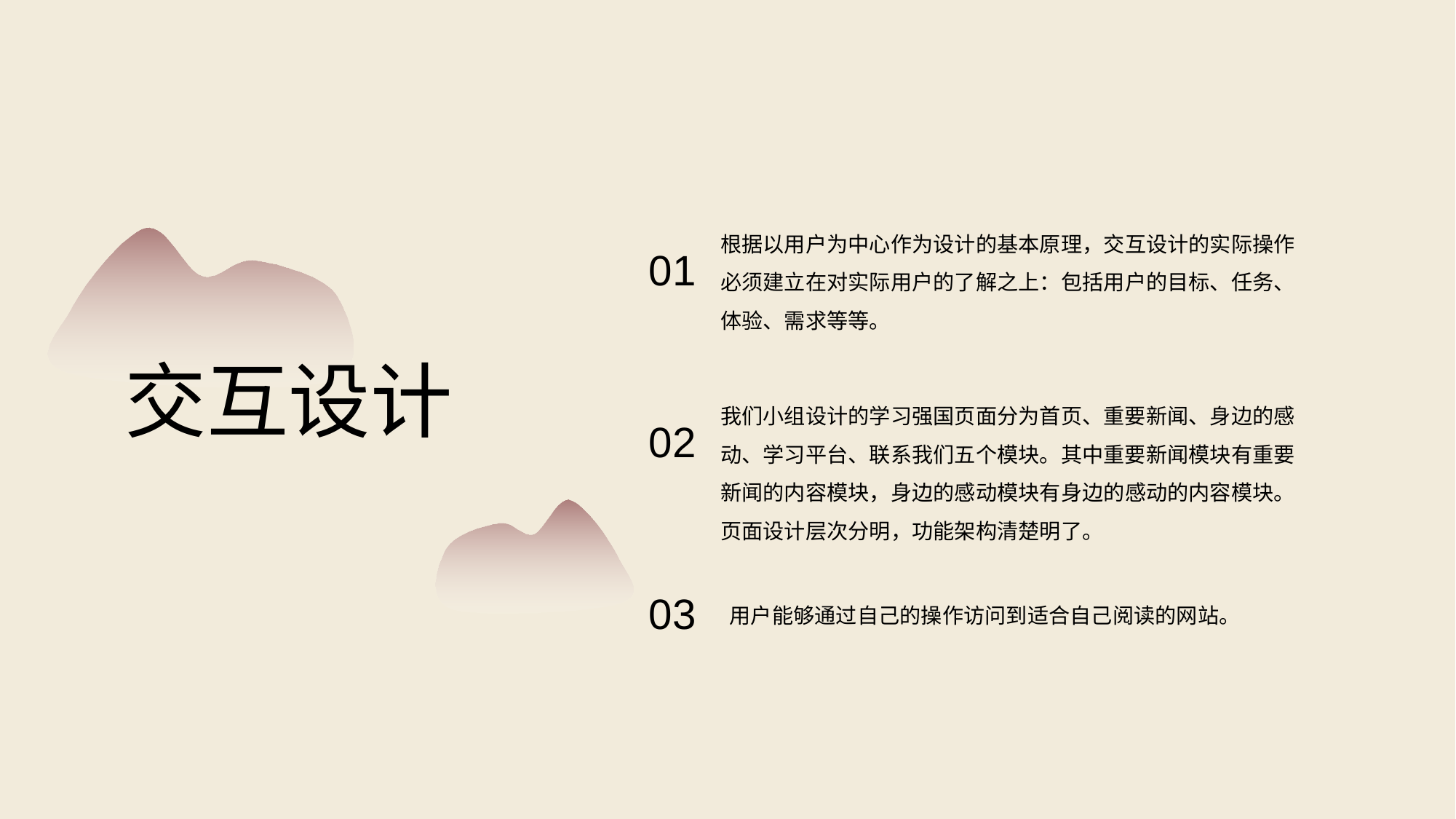

根据以用户为中心作为设计的基本原理，交互设计的实际操作必须建立在对实际用户的了解之上：包括用户的目标、任务、体验、需求等等。

01
交互设计
我们小组设计的学习强国页面分为首页、重要新闻、身边的感动、学习平台、联系我们五个模块。其中重要新闻模块有重要新闻的内容模块，身边的感动模块有身边的感动的内容模块。页面设计层次分明，功能架构清楚明了。
02

03
用户能够通过自己的操作访问到适合自己阅读的网站。